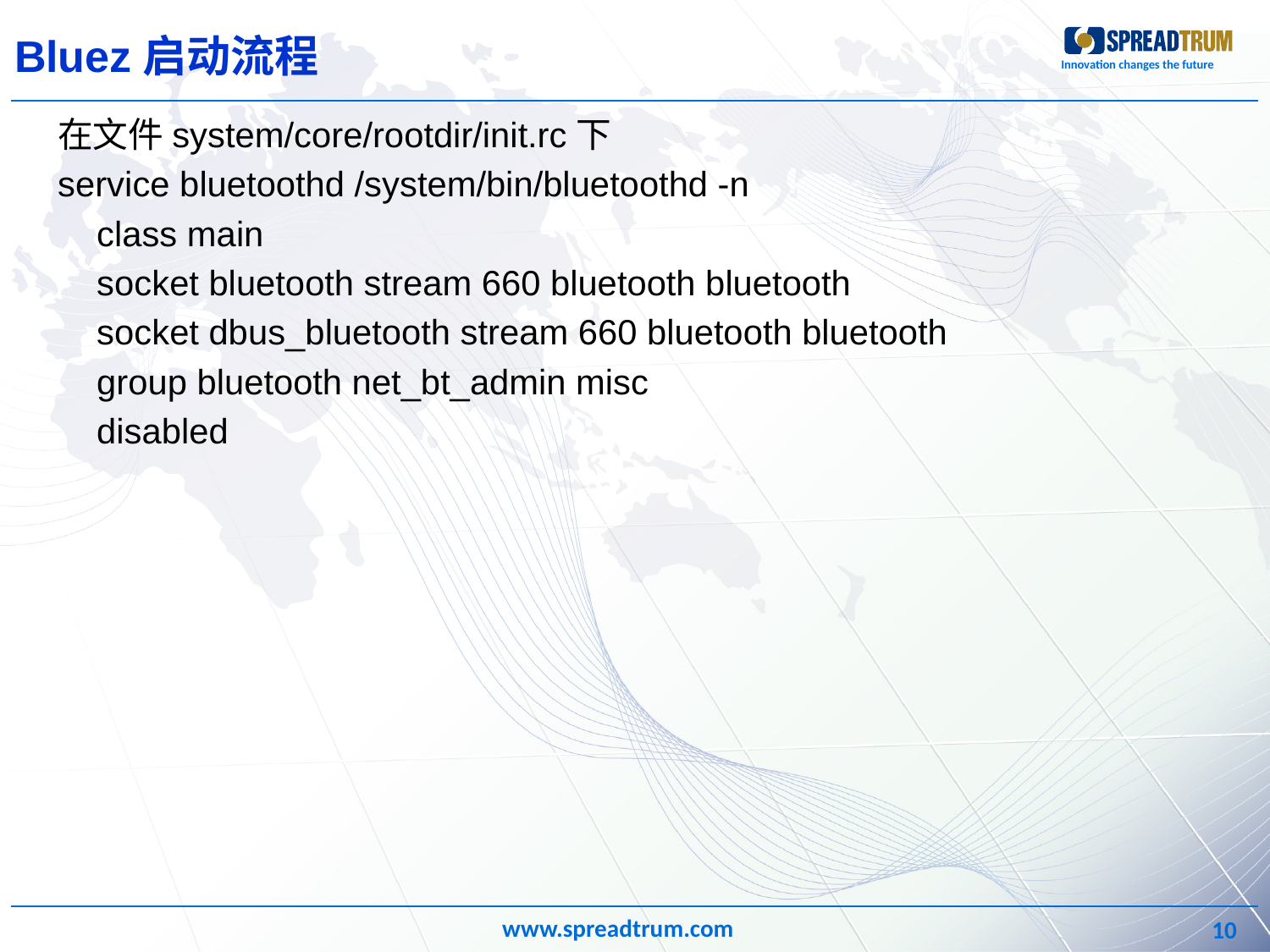

# Bluez启动流程
在文件system/core/rootdir/init.rc下
service bluetoothd /system/bin/bluetoothd -n
    class main
    socket bluetooth stream 660 bluetooth bluetooth
    socket dbus_bluetooth stream 660 bluetooth bluetooth
    group bluetooth net_bt_admin misc
    disabled